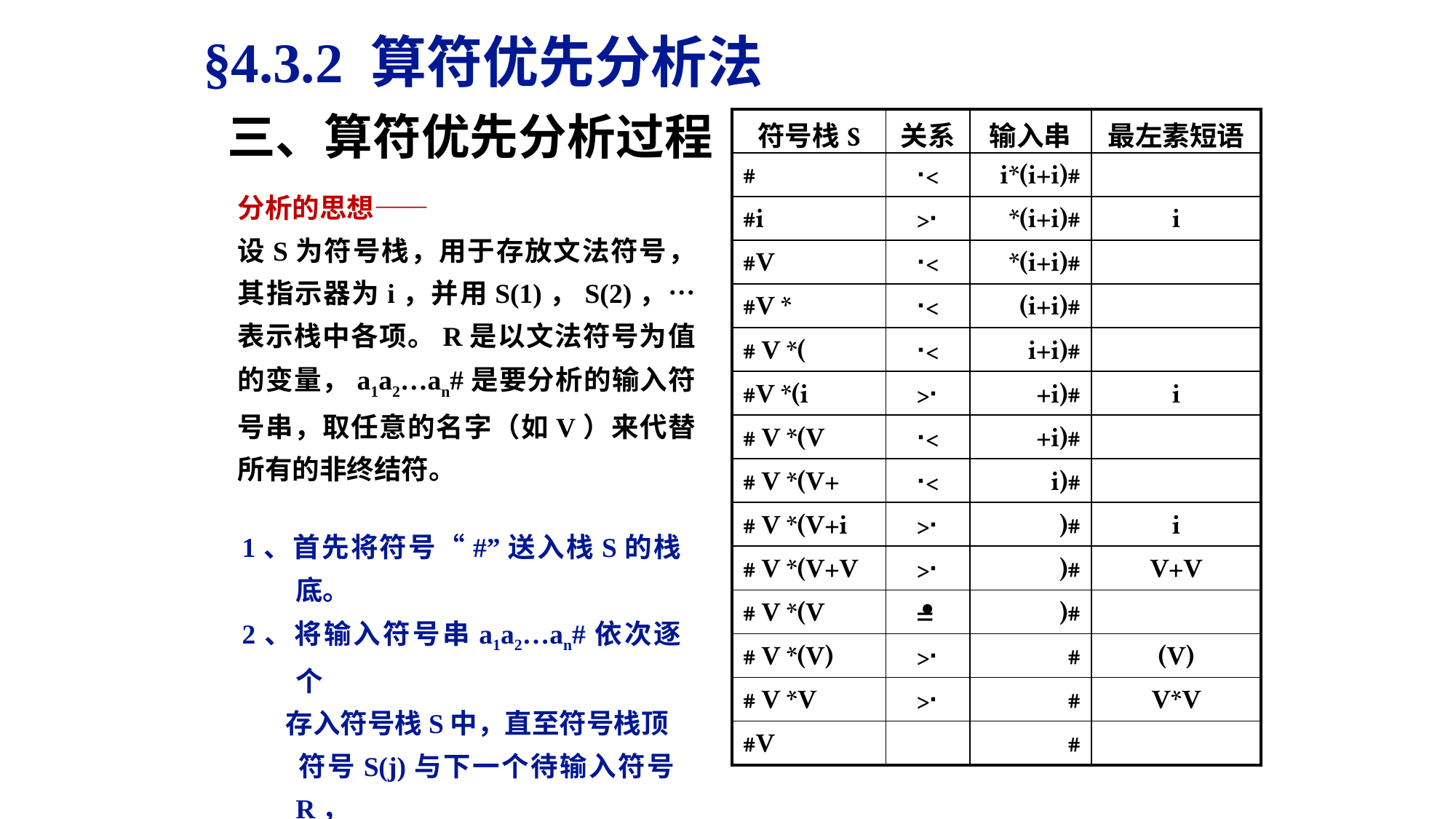

§4.3.2 算符优先分析法
三、算符优先分析过程
| 符号栈S | 关系 | 输入串 | 最左素短语 |
| --- | --- | --- | --- |
| # | ·< | i\*(i+i)# |  |
| #i | >· | \*(i+i)# | i |
| #V | ·< | \*(i+i)# |  |
| #V \* | ·< | (i+i)# |  |
| # V \*( | ·< | i+i)# |  |
| #V \*(i | >· | +i)# | i |
| # V \*(V | ·< | +i)# |  |
| # V \*(V+ | ·< | i)# |  |
| # V \*(V+i | >· | )# | i |
| # V \*(V+V | >· | )# | V+V |
| # V \*(V |  | )# |  |
| # V \*(V) | >· | # | (V) |
| # V \*V | >· | # | V\*V |
| #V |  | # |  |
分析的思想——
设S为符号栈，用于存放文法符号，其指示器为i，并用S(1)，S(2)，…表示栈中各项。R是以文法符号为值的变量，a1a2…an#是要分析的输入符号串，取任意的名字（如V）来代替所有的非终结符。
1、首先将符号“#”送入栈S的栈底。
2、将输入符号串a1a2…an#依次逐个
      存入符号栈S中，直至符号栈顶
      符号S(j)与下一个待输入符号R，
      有关系S(j)>·R为止。
·
=